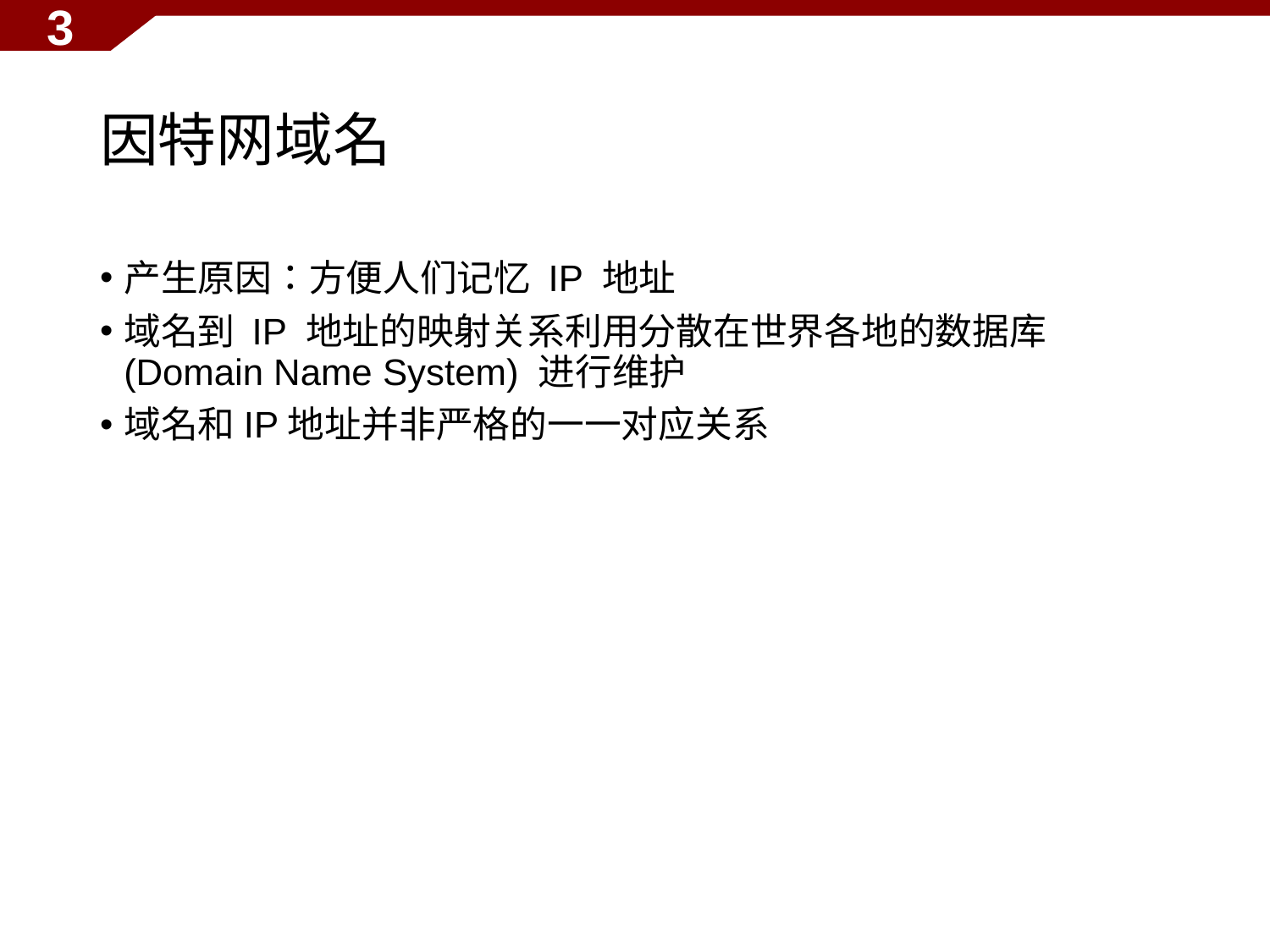

3
# 因特网域名
产生原因：方便人们记忆 IP 地址
域名到 IP 地址的映射关系利用分散在世界各地的数据库(Domain Name System) 进行维护
域名和IP地址并非严格的一一对应关系